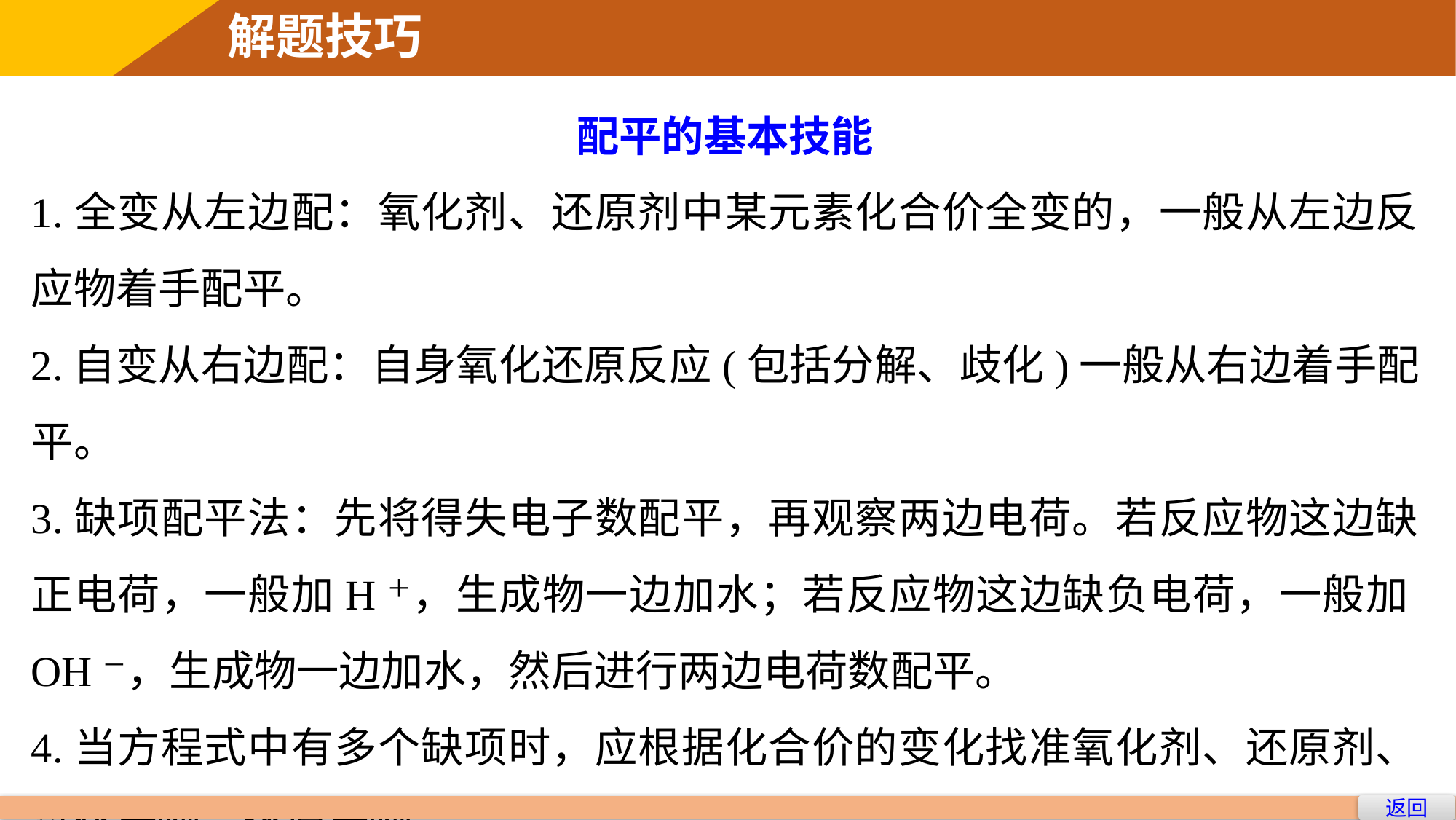

解题技巧
配平的基本技能
1.全变从左边配：氧化剂、还原剂中某元素化合价全变的，一般从左边反应物着手配平。
2.自变从右边配：自身氧化还原反应(包括分解、歧化)一般从右边着手配平。
3.缺项配平法：先将得失电子数配平，再观察两边电荷。若反应物这边缺正电荷，一般加H＋，生成物一边加水；若反应物这边缺负电荷，一般加OH－，生成物一边加水，然后进行两边电荷数配平。
4.当方程式中有多个缺项时，应根据化合价的变化找准氧化剂、还原剂、氧化产物、还原产物。
返回